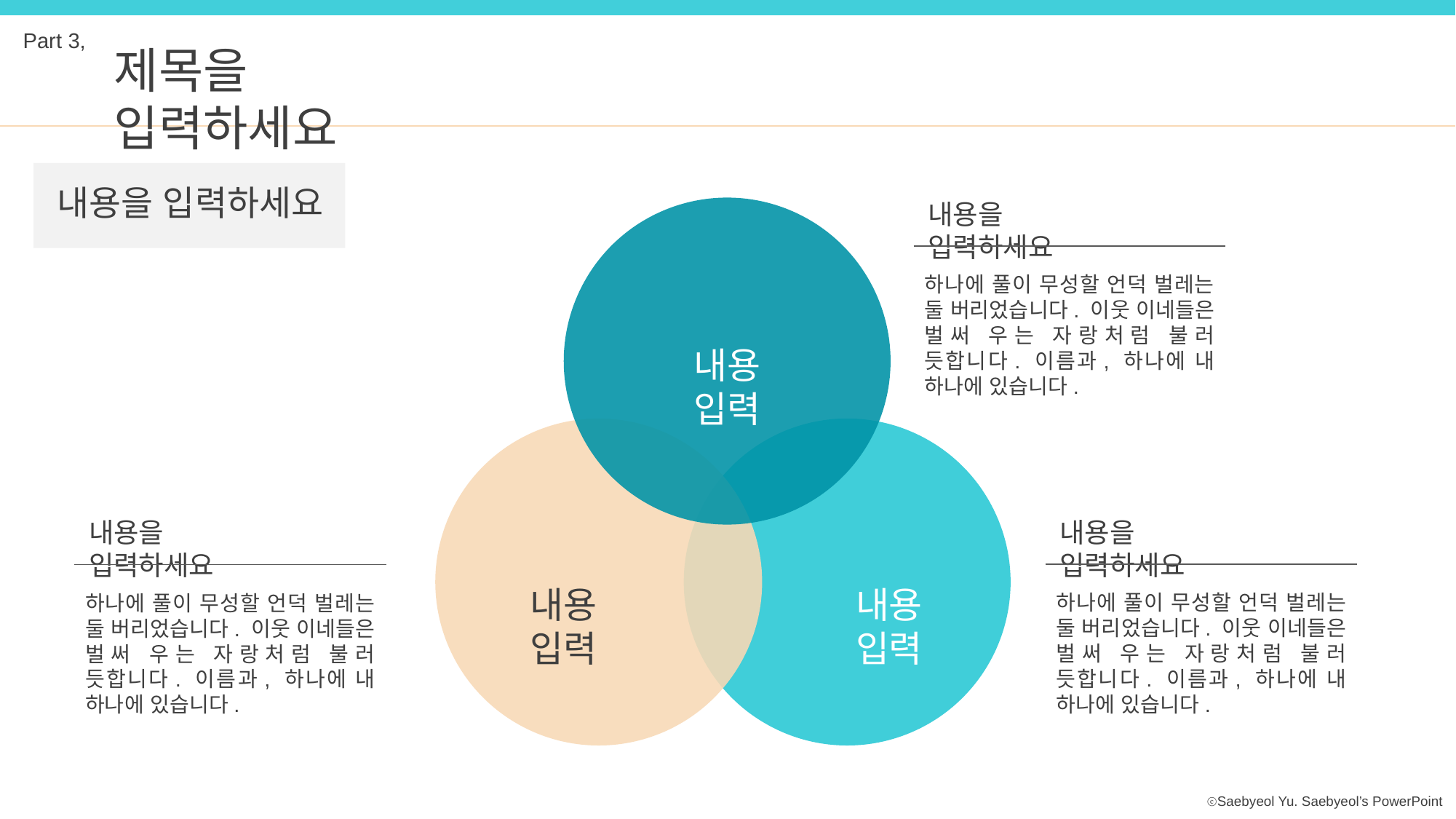

Part 3,
제목을 입력하세요

내용을 입력하세요
내용을 입력하세요
하나에 풀이 무성할 언덕 벌레는 둘 버리었습니다. 이웃 이네들은 벌써 우는 자랑처럼 불러 듯합니다. 이름과, 하나에 내 하나에 있습니다.

내용 입력

내용을 입력하세요
하나에 풀이 무성할 언덕 벌레는 둘 버리었습니다. 이웃 이네들은 벌써 우는 자랑처럼 불러 듯합니다. 이름과, 하나에 내 하나에 있습니다.
내용을 입력하세요
하나에 풀이 무성할 언덕 벌레는 둘 버리었습니다. 이웃 이네들은 벌써 우는 자랑처럼 불러 듯합니다. 이름과, 하나에 내 하나에 있습니다.
내용 입력
내용 입력